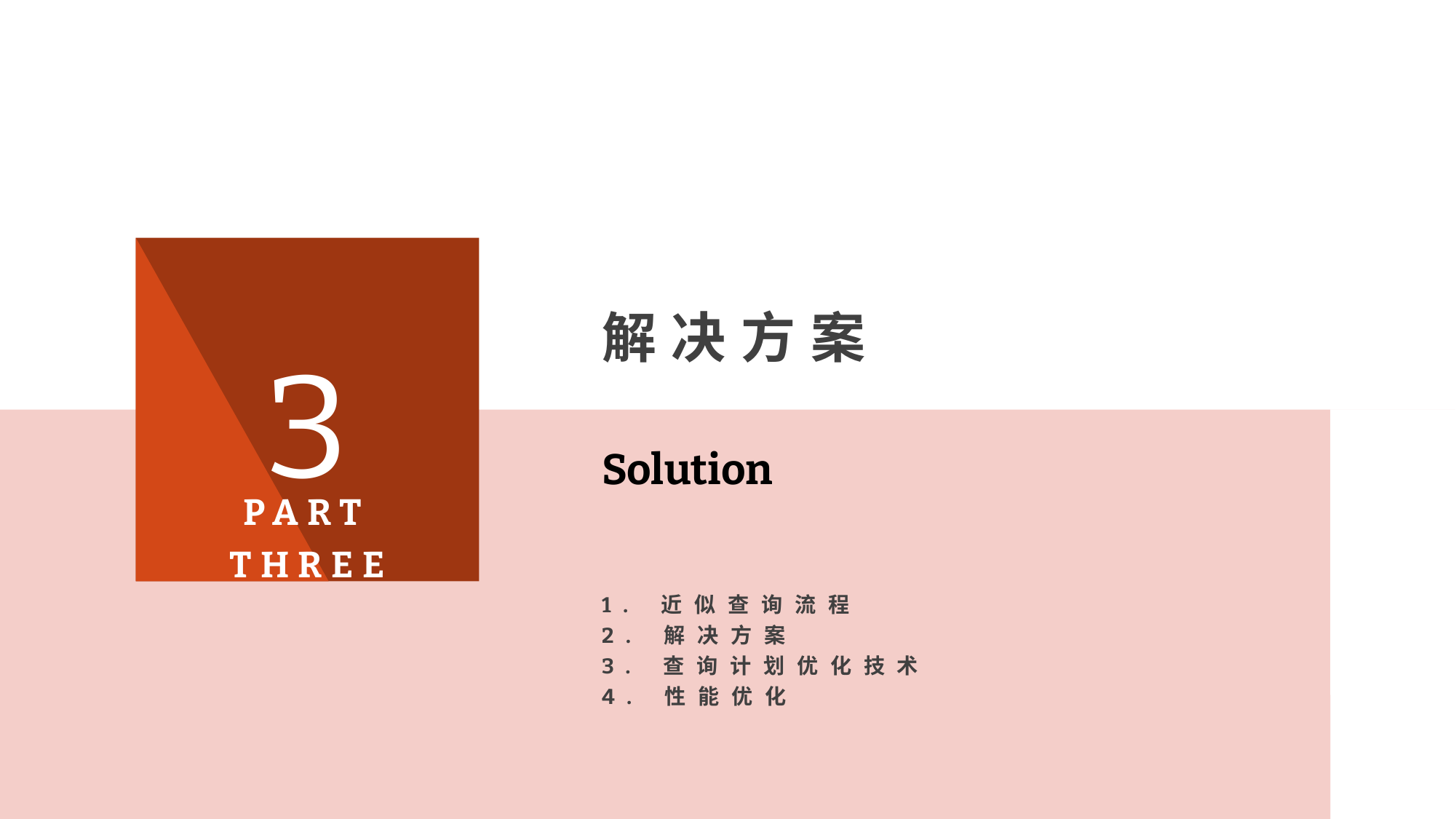

3
PART THREE
解决方案

Solution
1. 近似查询流程
2. 解决方案
3. 查询计划优化技术
4. 性能优化